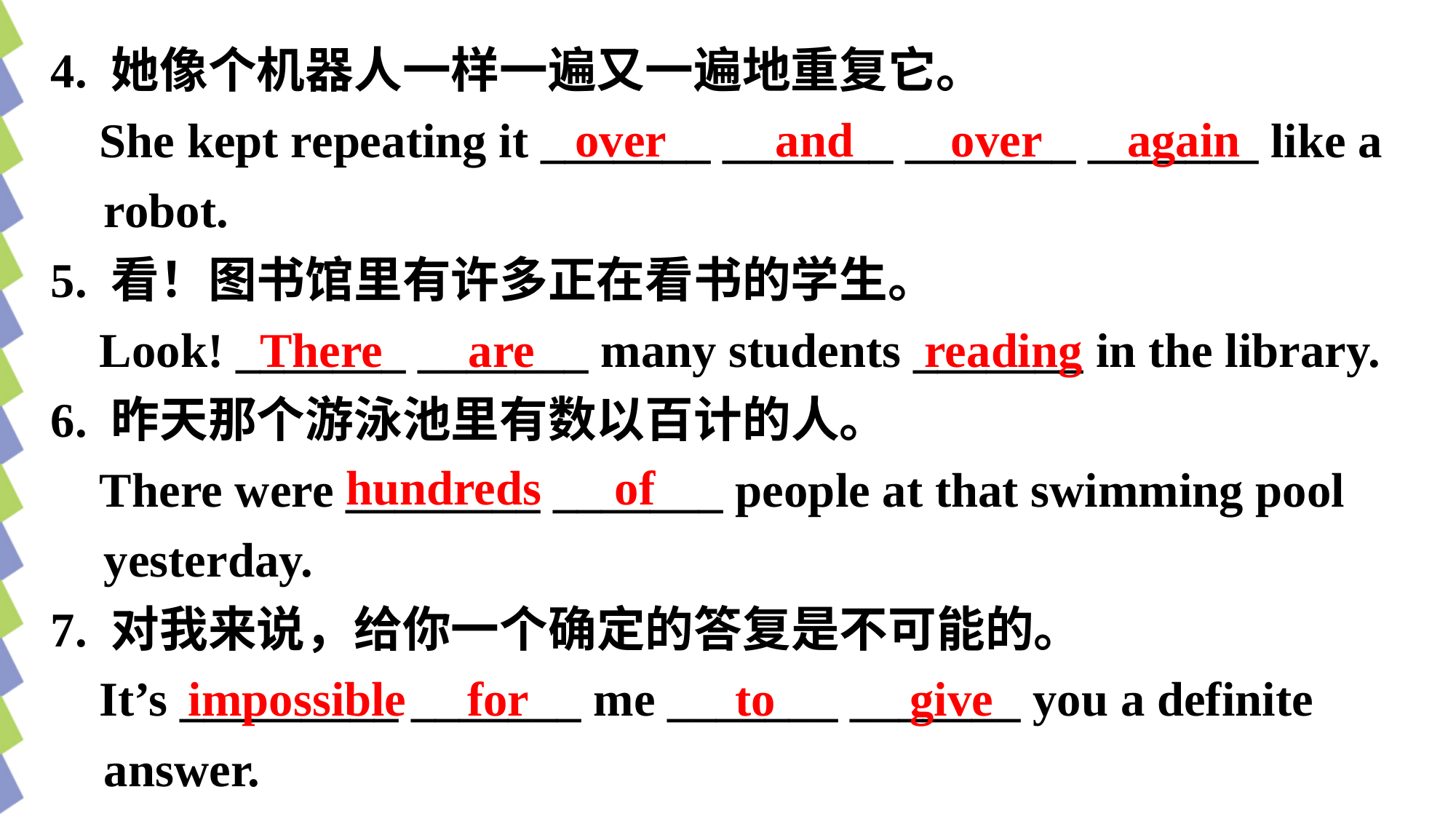

4. 她像个机器人一样一遍又一遍地重复它。
    She kept repeating it _______ _______ _______ _______ like a robot.
5. 看！图书馆里有许多正在看书的学生。
    Look! _______ _______ many students _______ in the library.
6. 昨天那个游泳池里有数以百计的人。
    There were ________ _______ people at that swimming pool yesterday.
7. 对我来说，给你一个确定的答复是不可能的。
    It’s _________ _______ me _______ _______ you a definite answer.
over         and        over       again
There       are                                reading
hundreds      of
impossible     for                 to           give